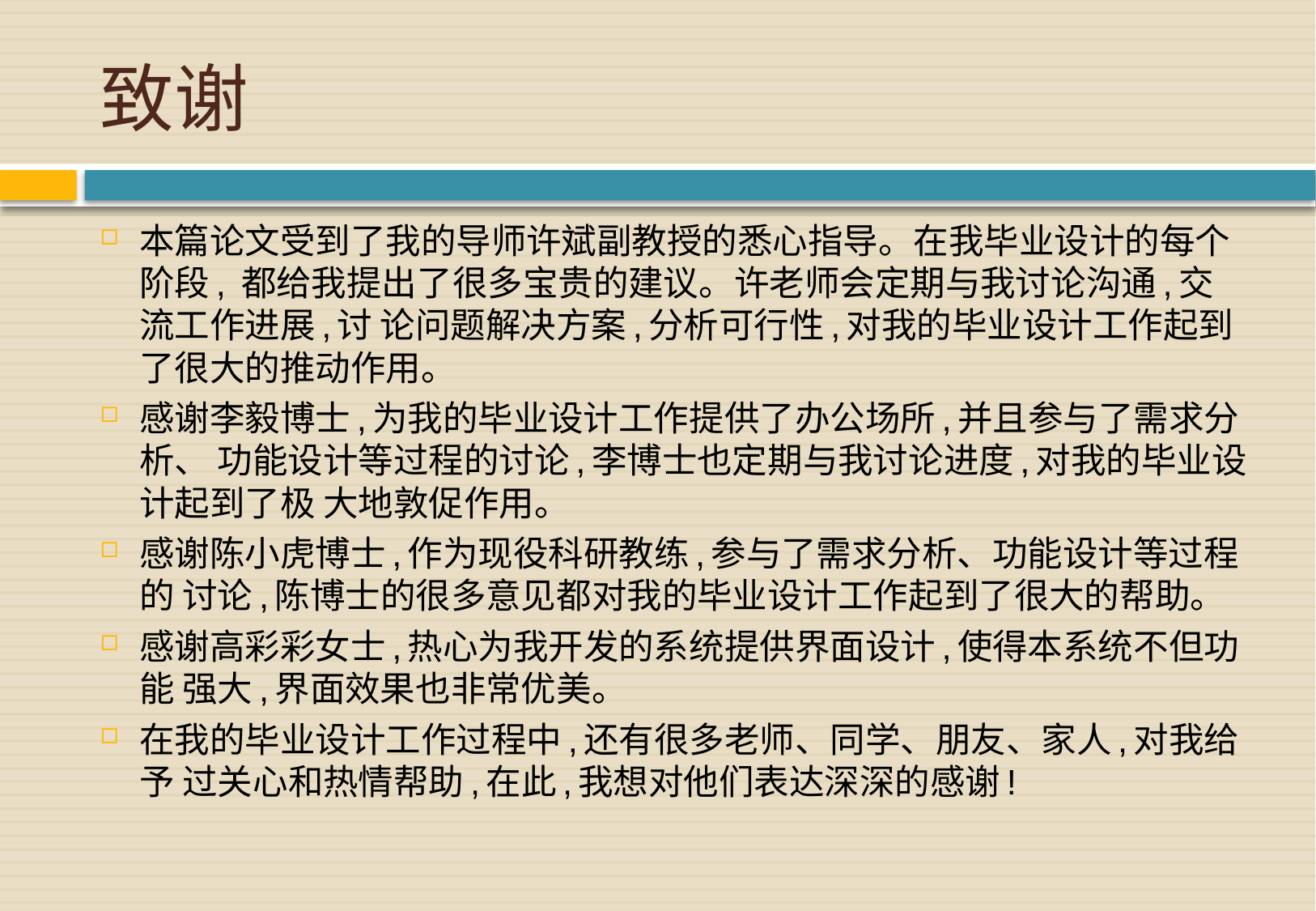

# 致谢
本篇论文受到了我的导师许斌副教授的悉心指导。在我毕业设计的每个阶段, 都给我提出了很多宝贵的建议。许老师会定期与我讨论沟通,交流工作进展,讨 论问题解决方案,分析可行性,对我的毕业设计工作起到了很大的推动作用。
感谢李毅博士,为我的毕业设计工作提供了办公场所,并且参与了需求分析、 功能设计等过程的讨论,李博士也定期与我讨论进度,对我的毕业设计起到了极 大地敦促作用。
感谢陈小虎博士,作为现役科研教练,参与了需求分析、功能设计等过程的 讨论,陈博士的很多意见都对我的毕业设计工作起到了很大的帮助。
感谢高彩彩女士,热心为我开发的系统提供界面设计,使得本系统不但功能 强大,界面效果也非常优美。
在我的毕业设计工作过程中,还有很多老师、同学、朋友、家人,对我给予 过关心和热情帮助,在此,我想对他们表达深深的感谢!